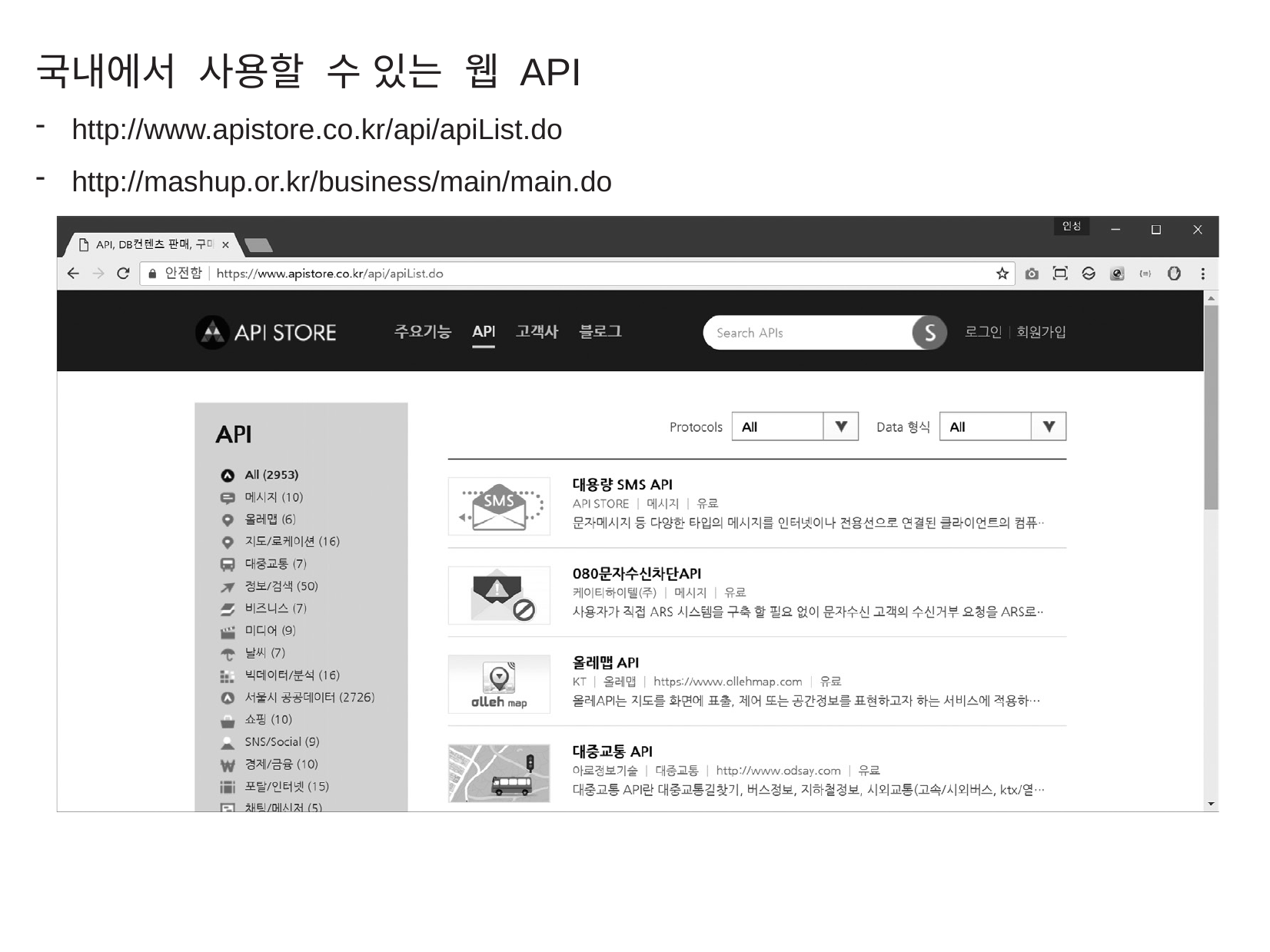

국내에서  사용할  수 있는  웹 API
http://www.apistore.co.kr/api/apiList.do
http://mashup.or.kr/business/main/main.do